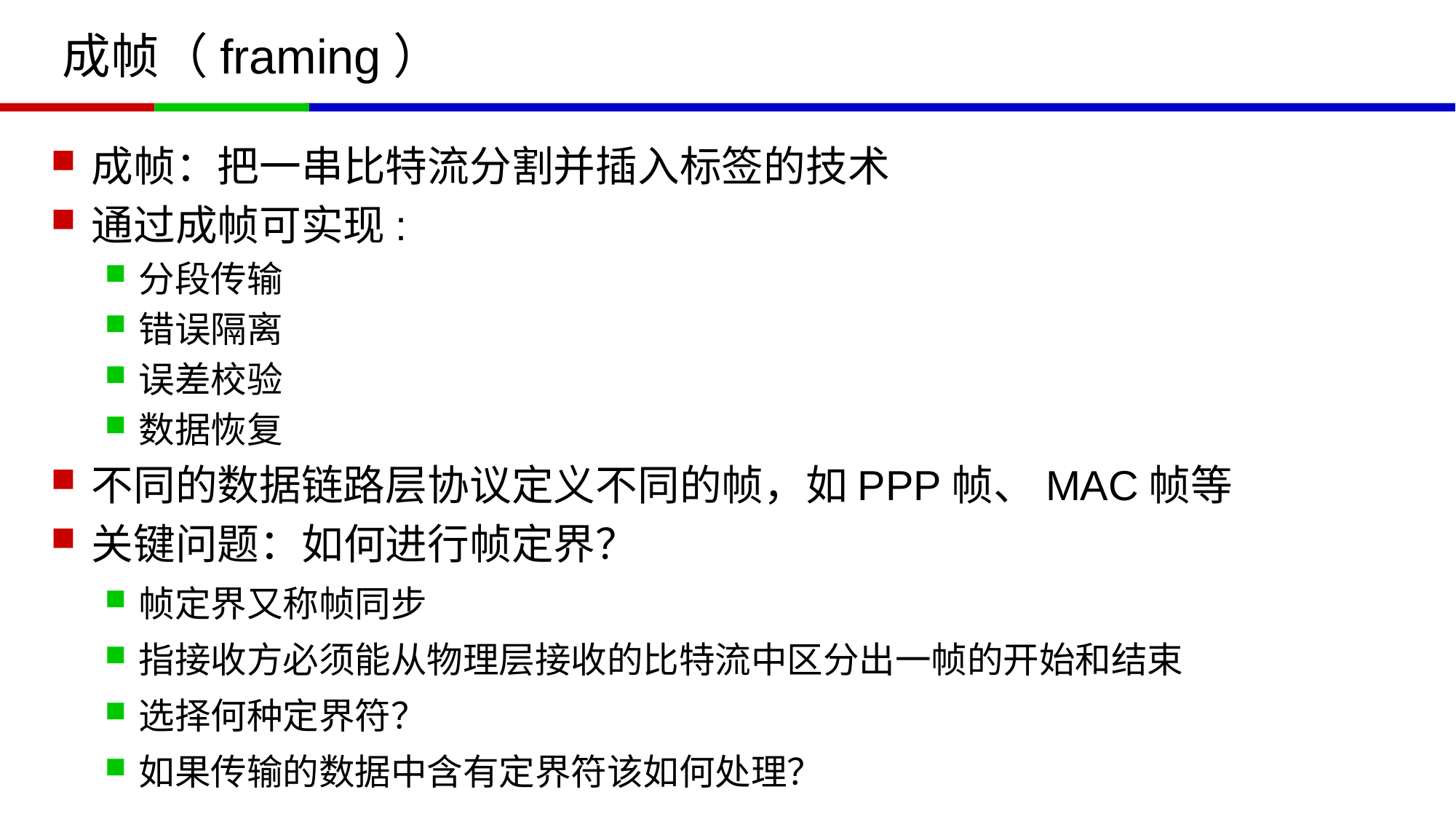

# 成帧（framing）
成帧：把一串比特流分割并插入标签的技术
通过成帧可实现:
分段传输
错误隔离
误差校验
数据恢复
不同的数据链路层协议定义不同的帧，如PPP帧、MAC帧等
关键问题：如何进行帧定界？
帧定界又称帧同步
指接收方必须能从物理层接收的比特流中区分出一帧的开始和结束
选择何种定界符？
如果传输的数据中含有定界符该如何处理？

13